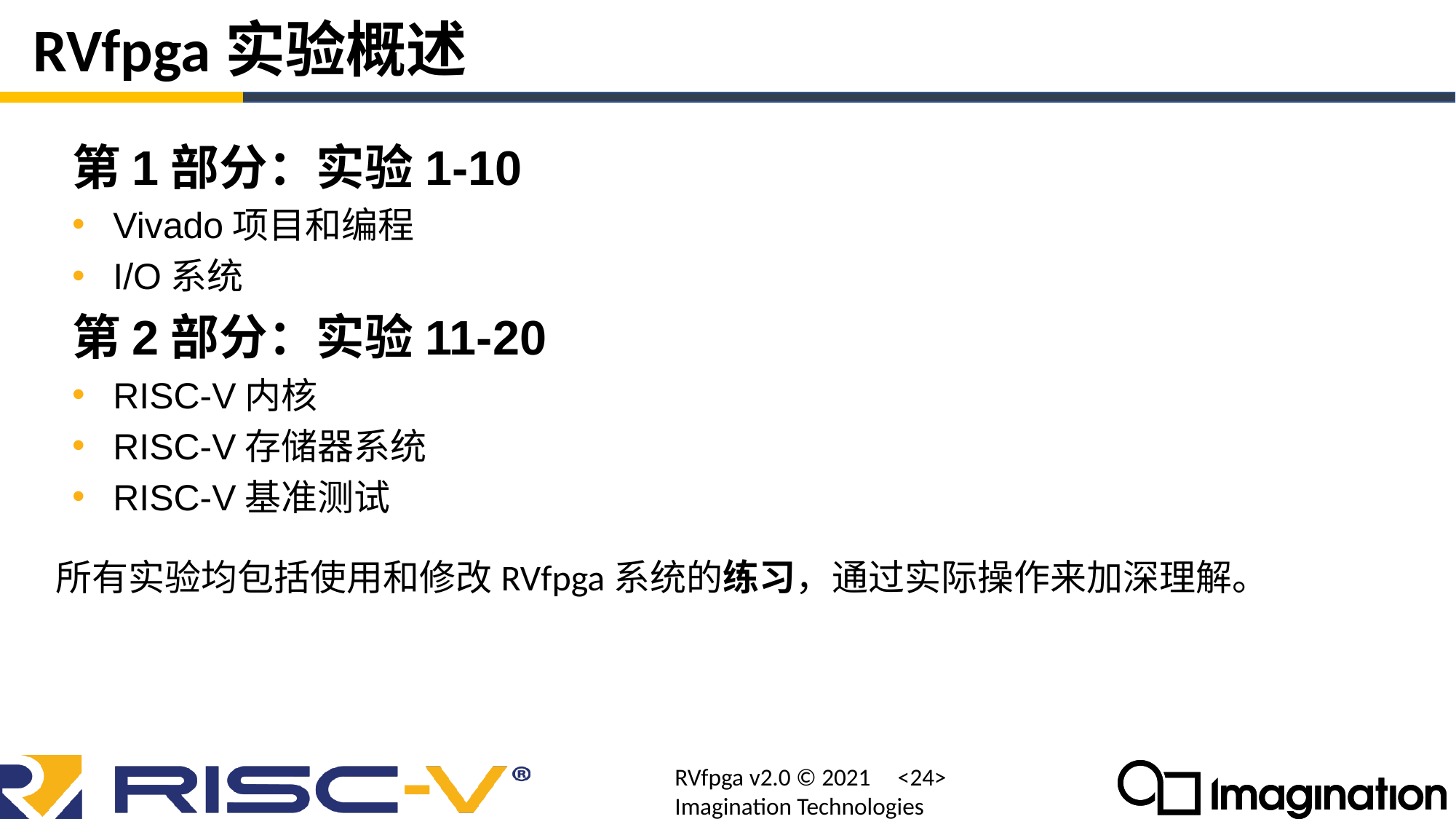

# RVfpga实验概述

第1部分：实验1-10
Vivado项目和编程
I/O系统
第2部分：实验11-20
RISC-V内核
RISC-V存储器系统
RISC-V基准测试
所有实验均包括使用和修改RVfpga系统的练习，通过实际操作来加深理解。